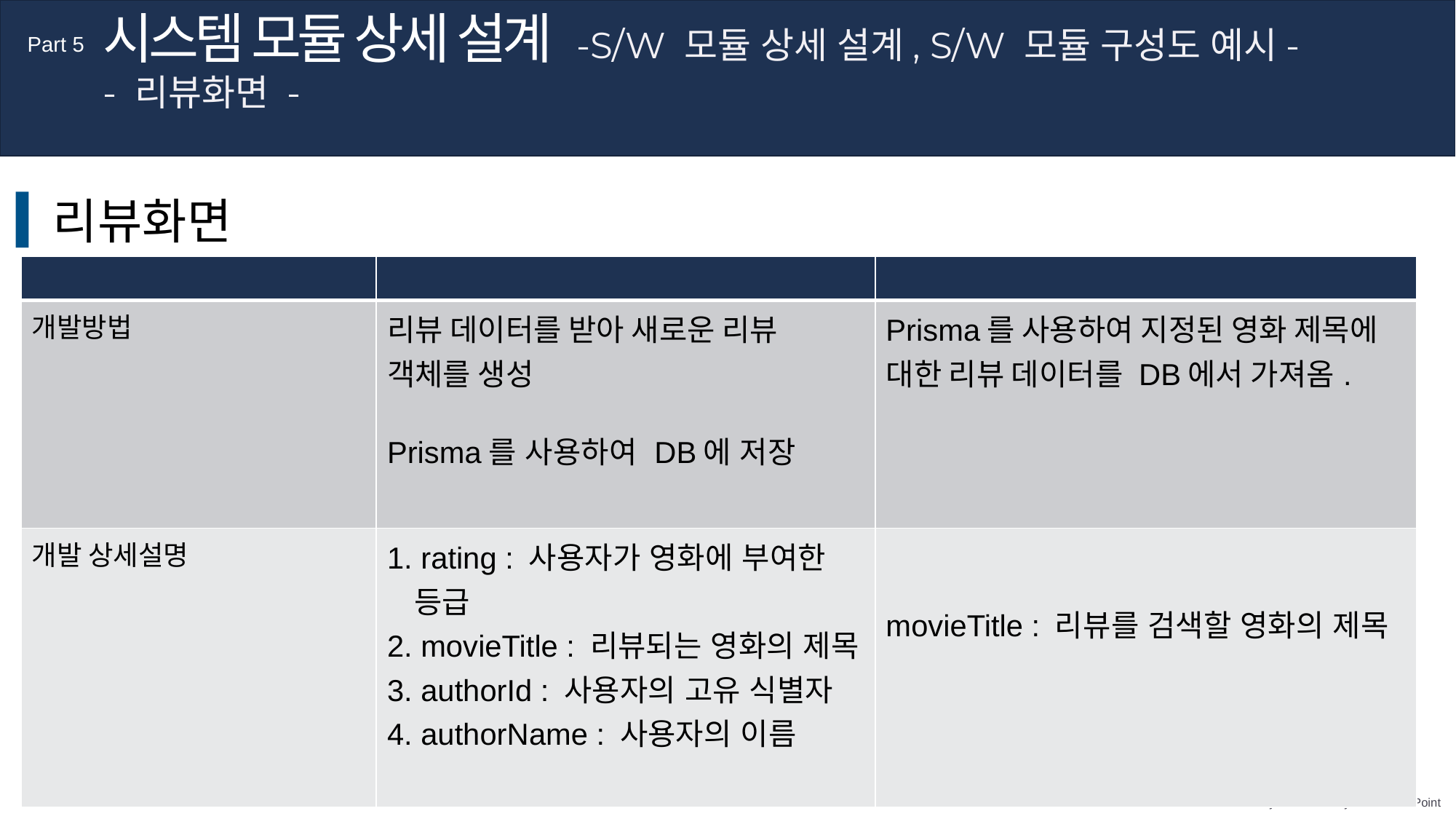

시스템 모듈 상세 설계 -S/W 모듈 상세 설계, S/W 모듈 구성도 예시-
- 리뷰화면 -
Part 5
리뷰화면

|  |  |  |
| --- | --- | --- |
| 개발방법 | 리뷰 데이터를 받아 새로운 리뷰 객체를 생성 Prisma를 사용하여 DB에 저장 | Prisma를 사용하여 지정된 영화 제목에 대한 리뷰 데이터를 DB에서 가져옴. |
| 개발 상세설명 | 1. rating : 사용자가 영화에 부여한 등급 2. movieTitle : 리뷰되는 영화의 제목 3. authorId : 사용자의 고유 식별자 4. authorName : 사용자의 이름 | movieTitle : 리뷰를 검색할 영화의 제목 |